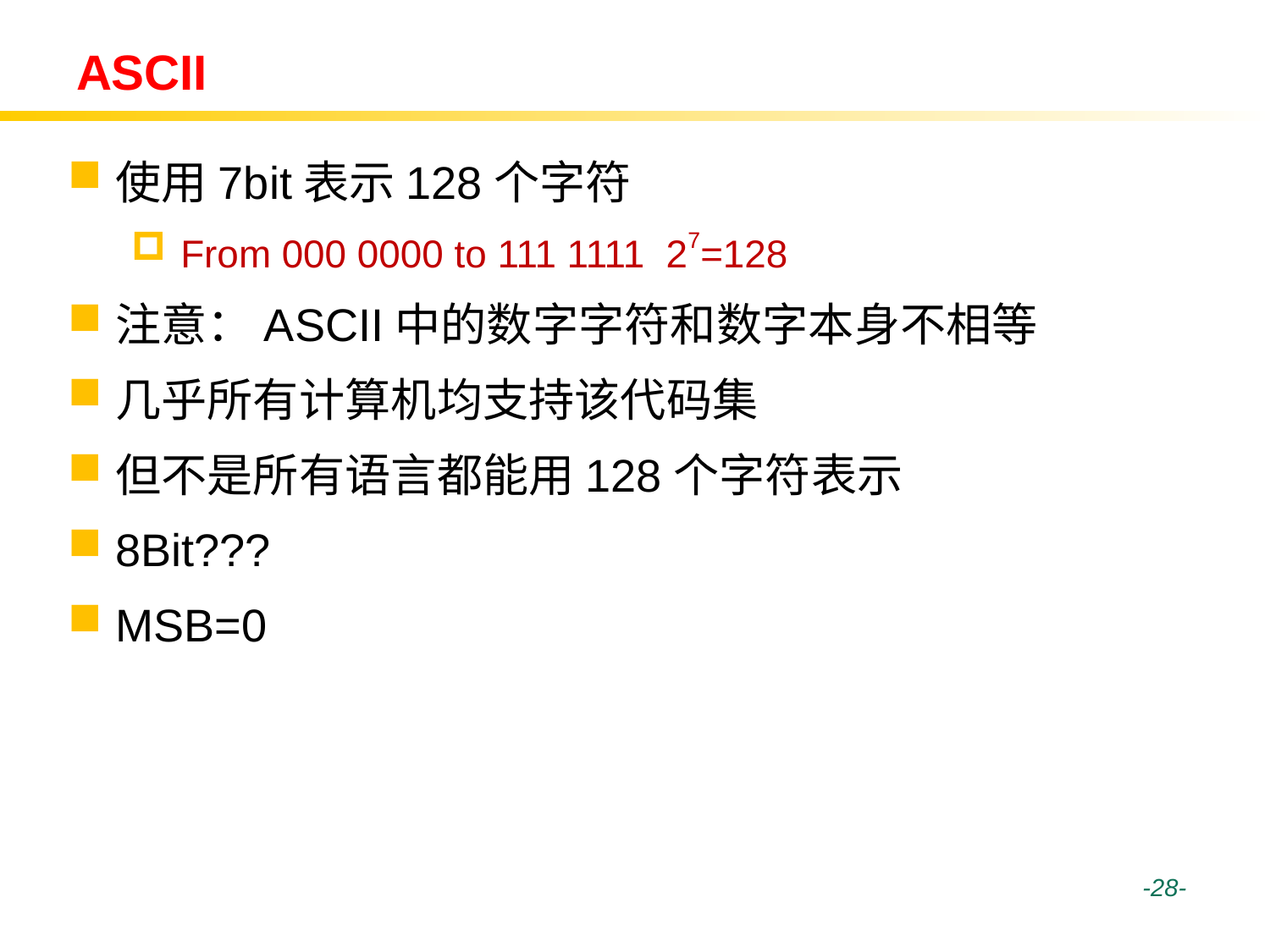

# ASCII
使用7bit表示128个字符
From 000 0000 to 111 1111  27=128
注意：ASCII中的数字字符和数字本身不相等
几乎所有计算机均支持该代码集
但不是所有语言都能用128个字符表示
8Bit???
MSB=0

 -28-